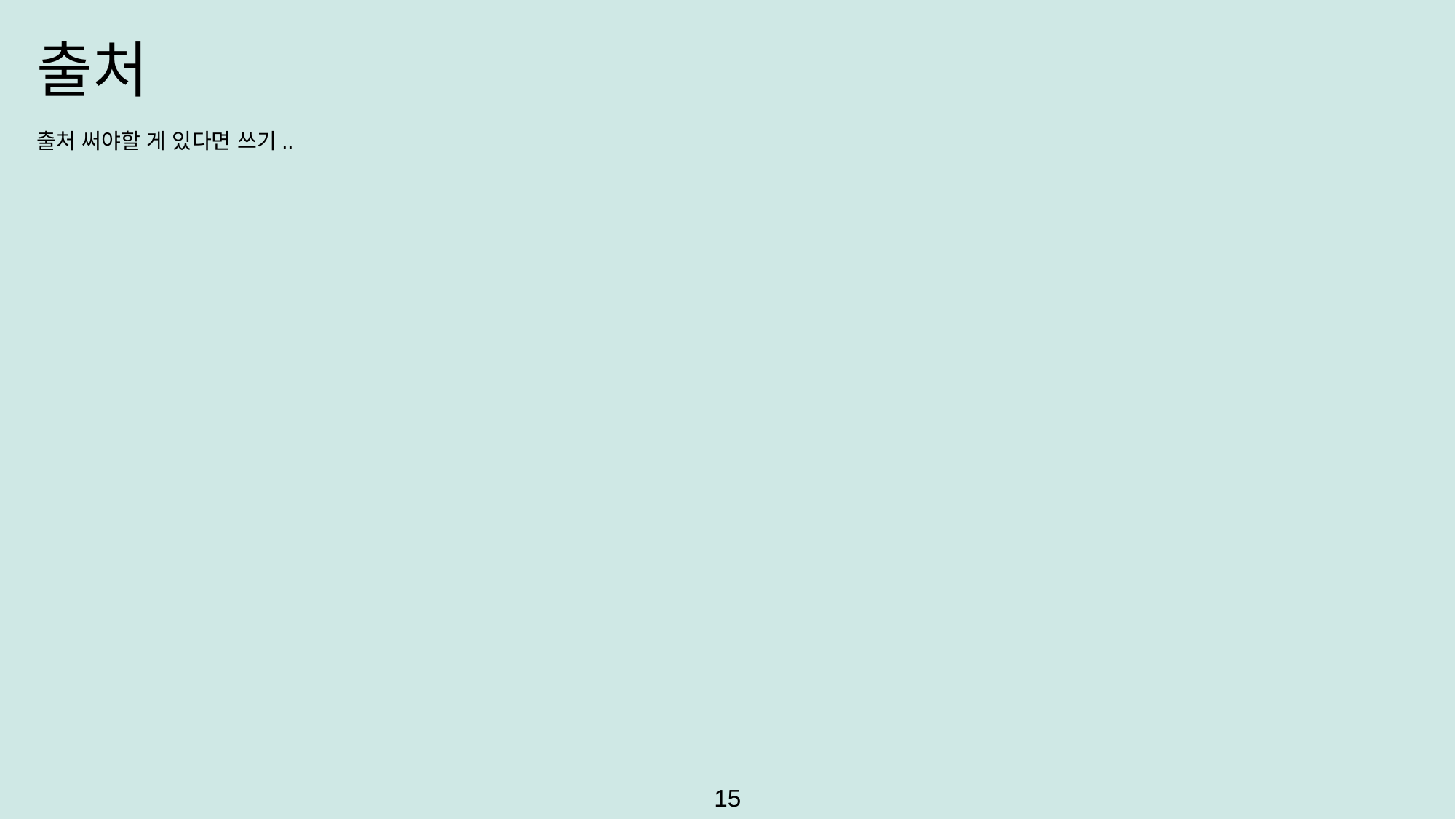

출처
출처 써야할 게 있다면 쓰기..
15